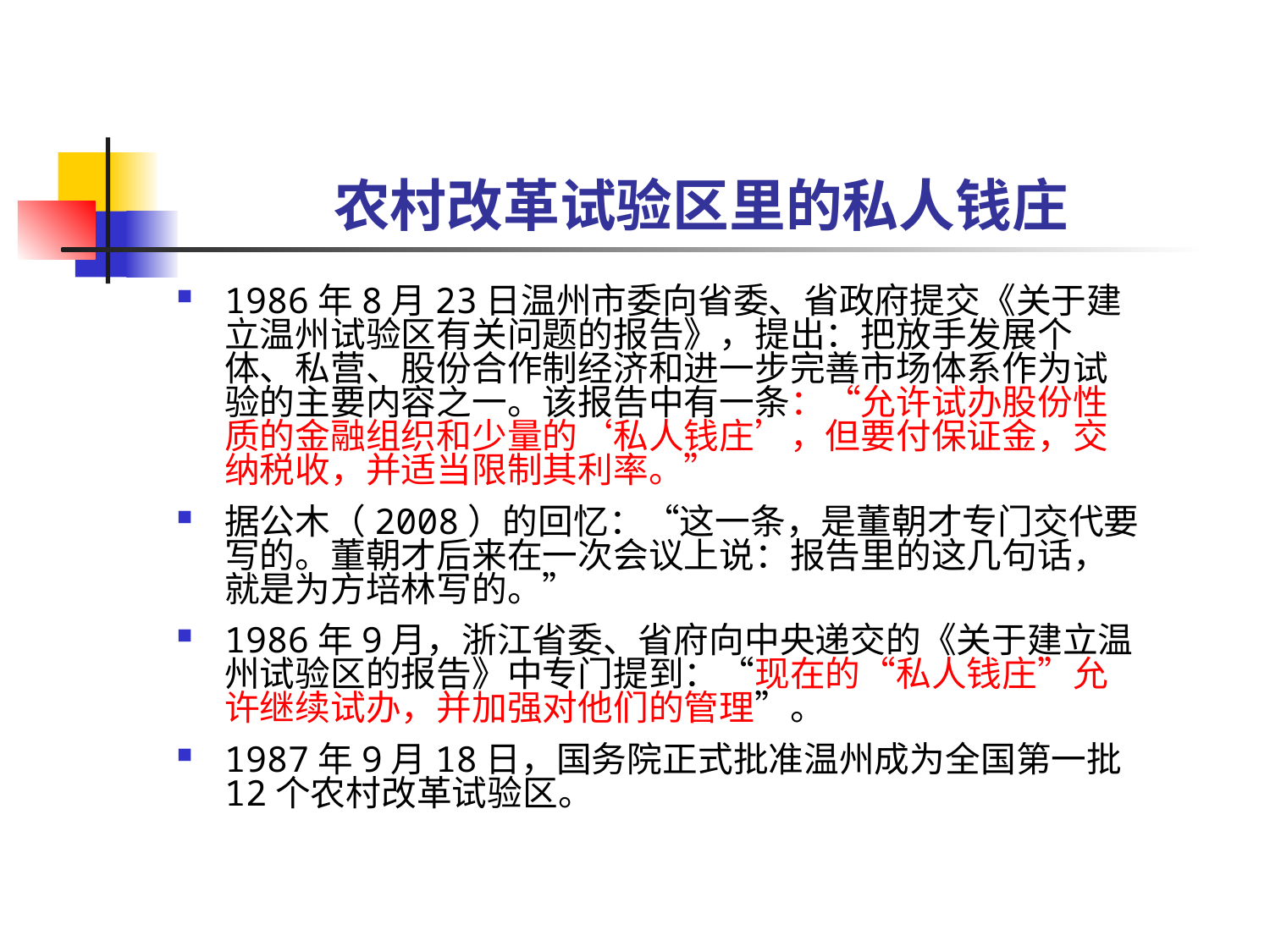

# 农村改革试验区里的私人钱庄
1986年8月23日温州市委向省委、省政府提交《关于建立温州试验区有关问题的报告》，提出：把放手发展个体、私营、股份合作制经济和进一步完善市场体系作为试验的主要内容之一。该报告中有一条：“允许试办股份性质的金融组织和少量的‘私人钱庄’，但要付保证金，交纳税收，并适当限制其利率。”
据公木（2008）的回忆：“这一条，是董朝才专门交代要写的。董朝才后来在一次会议上说：报告里的这几句话，就是为方培林写的。”
1986年9月，浙江省委、省府向中央递交的《关于建立温州试验区的报告》中专门提到：“现在的“私人钱庄”允许继续试办，并加强对他们的管理”。
1987年9月18日，国务院正式批准温州成为全国第一批12个农村改革试验区。